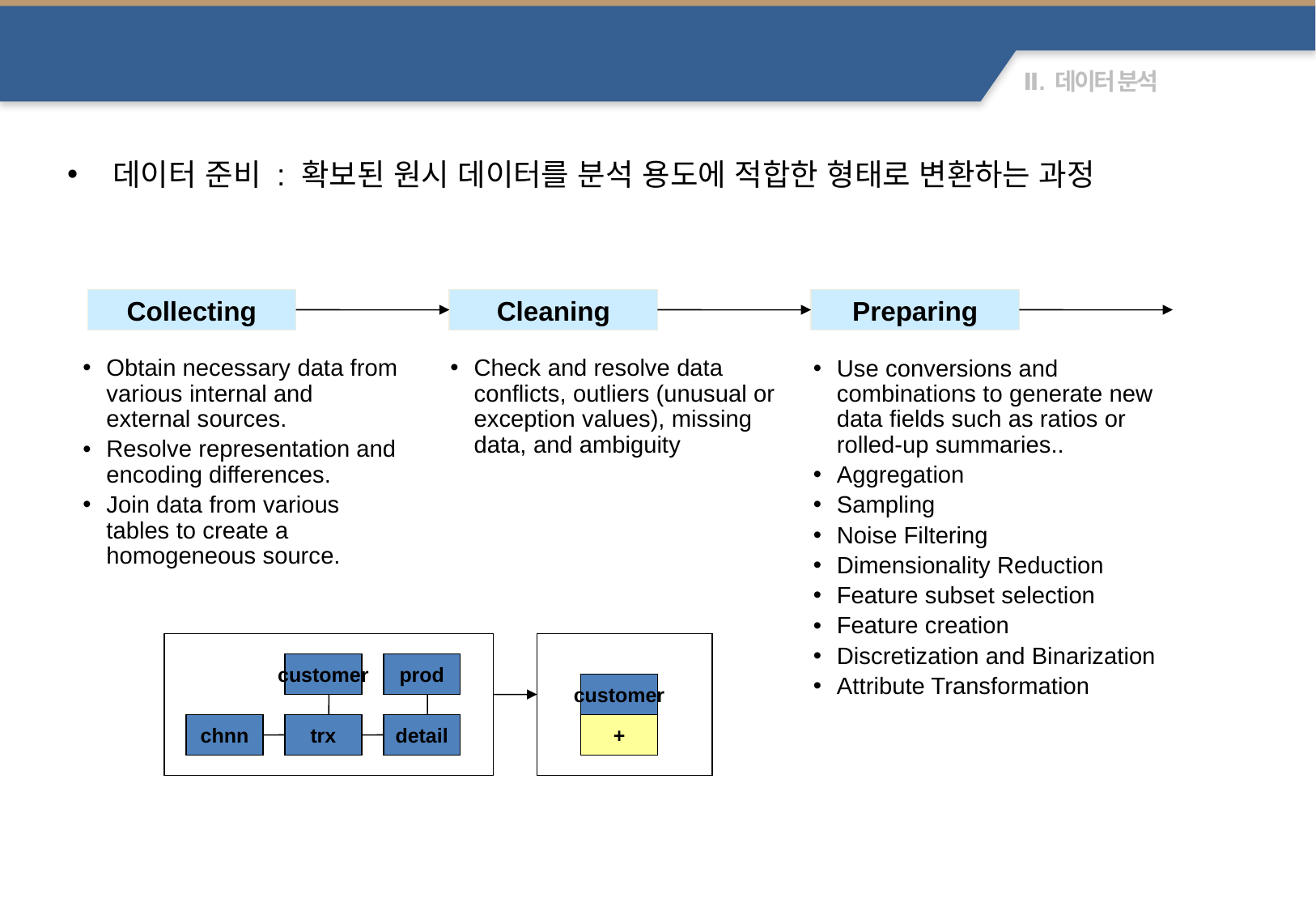

모델링 데이터 준비 Data Preparation
데이터 준비 : 확보된 원시 데이터를 분석 용도에 적합한 형태로 변환하는 과정
Collecting
Cleaning
Preparing

Obtain necessary data from various internal and external sources.
Resolve representation and encoding differences.
Join data from various tables to create a homogeneous source.

Check and resolve data conflicts, outliers (unusual or exception values), missing data, and ambiguity
Use conversions and combinations to generate new data fields such as ratios or rolled-up summaries..
Aggregation
Sampling
Noise Filtering
Dimensionality Reduction
Feature subset selection
Feature creation
Discretization and Binarization
Attribute Transformation

customer
prod
customer

chnn
trx
detail
+